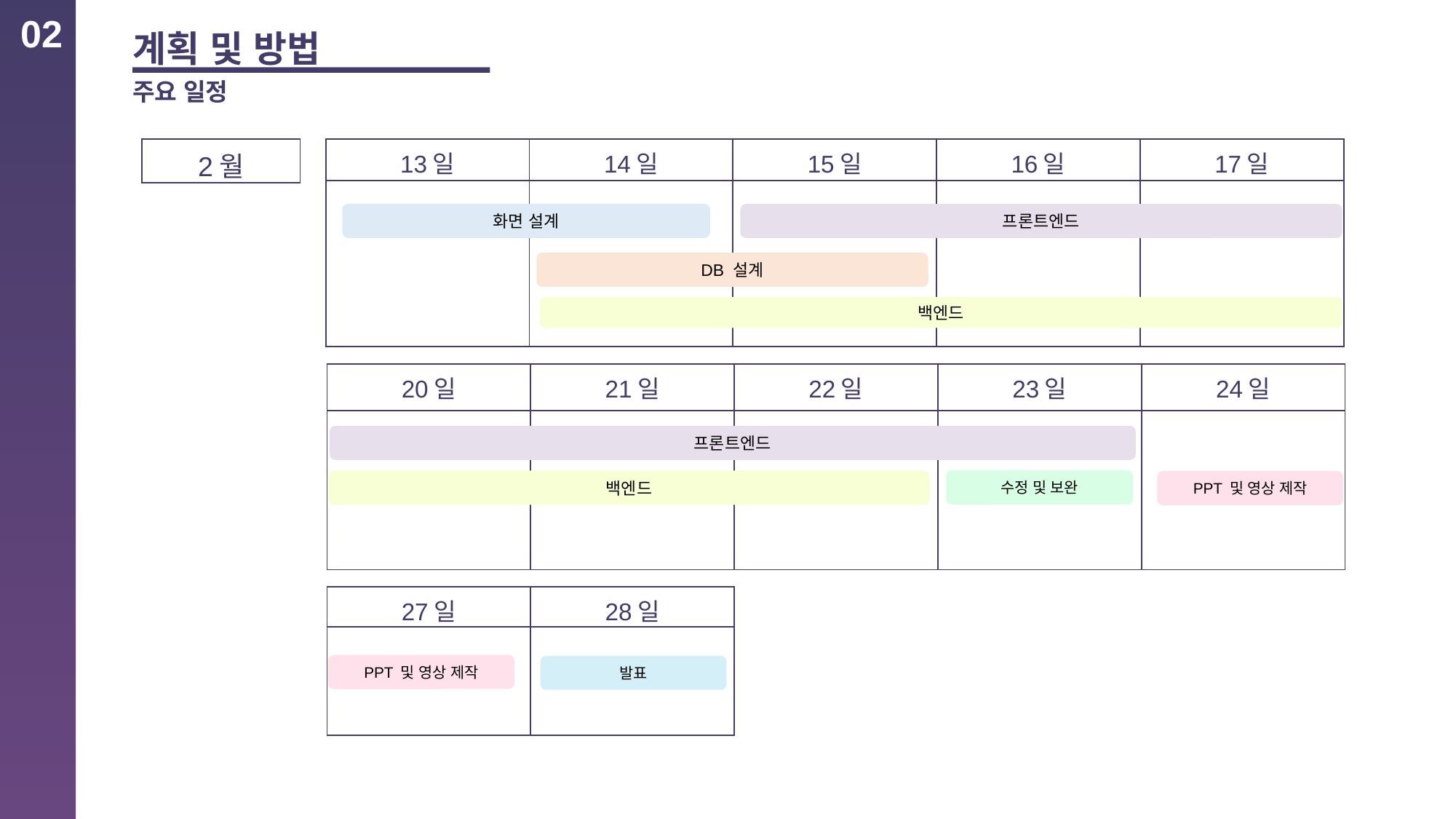

02
계획 및 방법

주요 일정
| 2월 |
| --- |
| 13일 | 14일 | 15일 | 16일 | 17일 |
| --- | --- | --- | --- | --- |
|  |  |  |  |  |
화면 설계
프론트엔드
DB 설계
백엔드
| 20일 | 21일 | 22일 | 23일 | 24일 |
| --- | --- | --- | --- | --- |
|  |  |  |  |  |
프론트엔드
수정 및 보완
백엔드
PPT 및 영상 제작
| 27일 | 28일 |
| --- | --- |
|  |  |
PPT 및 영상 제작
발표